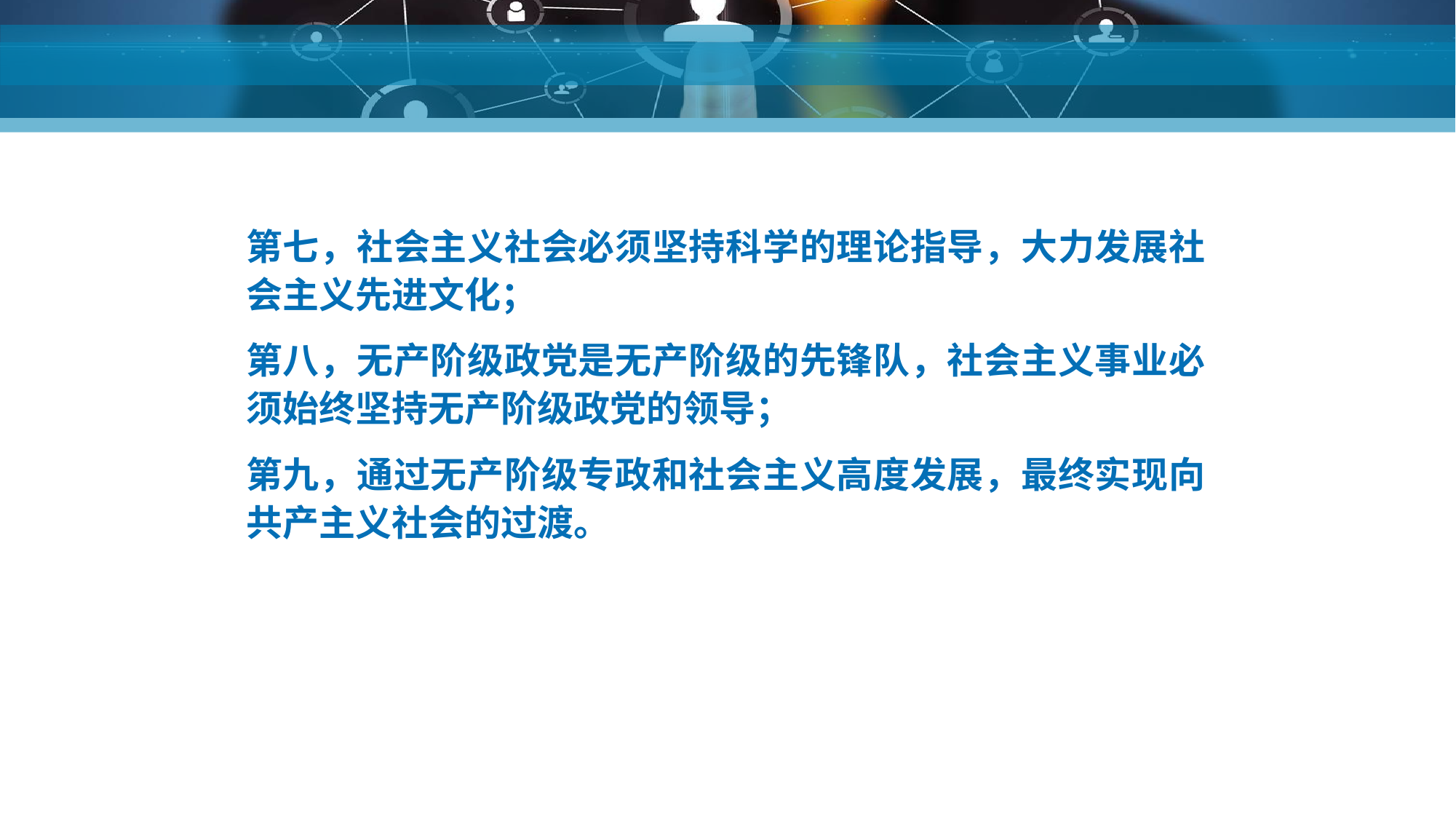

第七，社会主义社会必须坚持科学的理论指导，大力发展社会主义先进文化；
第八，无产阶级政党是无产阶级的先锋队，社会主义事业必须始终坚持无产阶级政党的领导；
第九，通过无产阶级专政和社会主义高度发展，最终实现向共产主义社会的过渡。